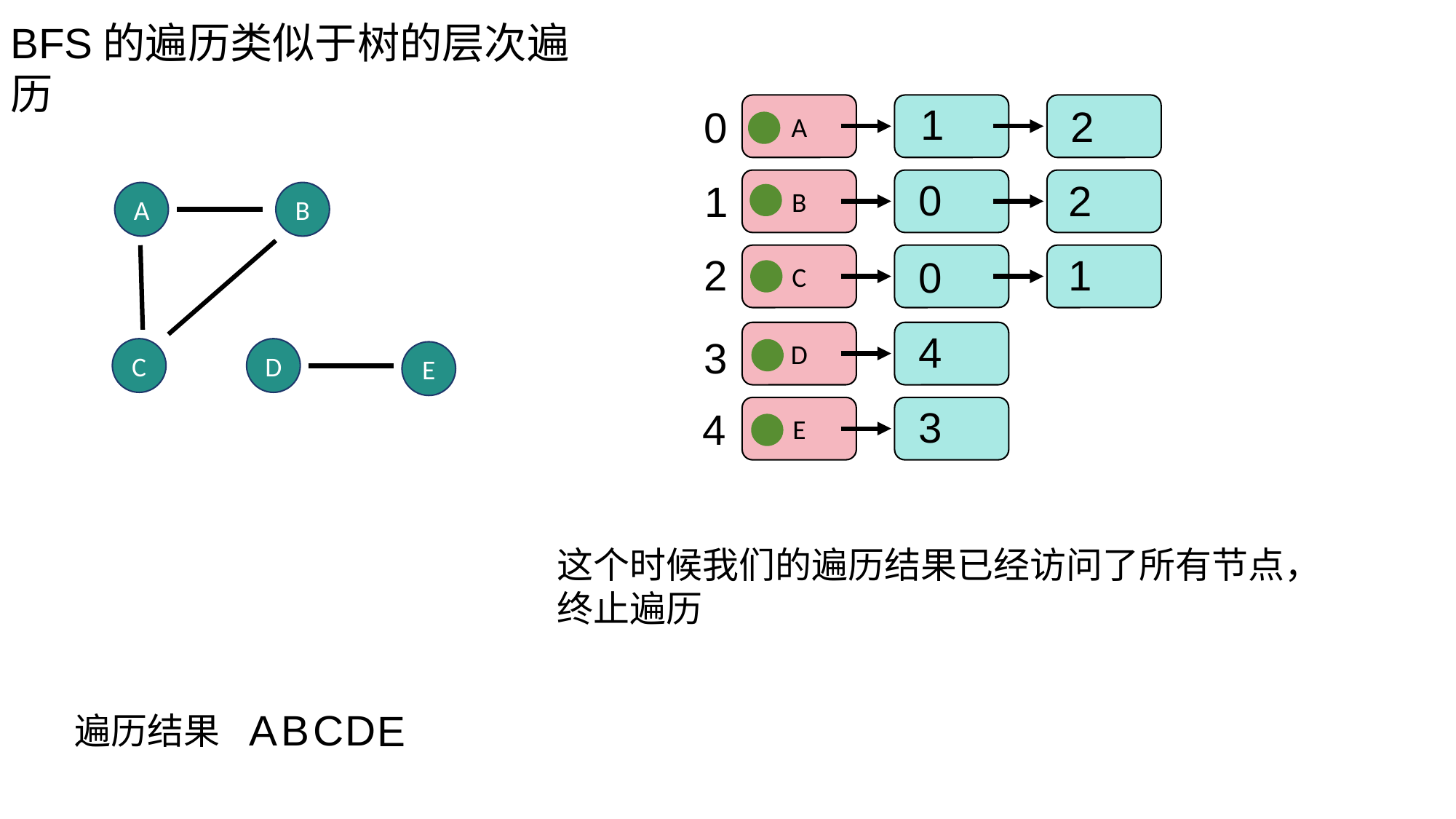

BFS的遍历类似于树的层次遍历
1
2
0
A

0
2
1
B

A
B

1
2
C

0

4
D

3
D
C

E
3
4
E

这个时候我们的遍历结果已经访问了所有节点，终止遍历
A
B
C
D
E
遍历结果